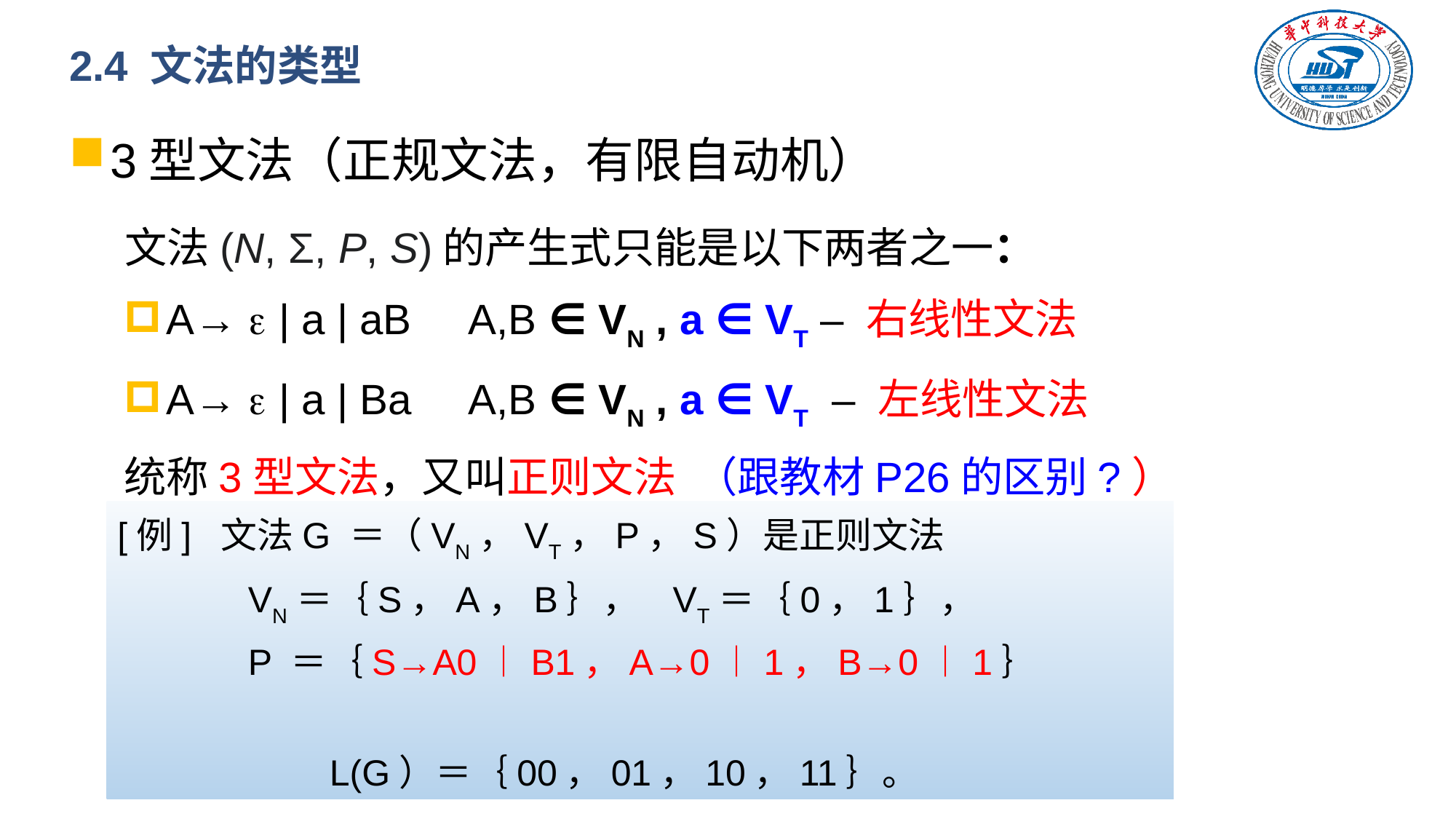

# 2.4 文法的类型
3型文法（正规文法，有限自动机）
    文法(N, Σ, P, S)的产生式只能是以下两者之一：
A→ ε | a | aB     A,B ∈ VN , a ∈ VT – 右线性文法
A→ ε | a | Ba     A,B ∈ VN , a ∈ VT  – 左线性文法
统称3型文法，又叫正则文法  （跟教材P26的区别?）
[例]  文法G ＝（VN，VT，P，S）是正则文法
VN＝｛S，A，B｝，   VT＝｛0，1｝，
P ＝｛S→A0︱B1，A→0︱1，B→0︱1｝

        L(G）＝｛00，01，10，11｝。
39